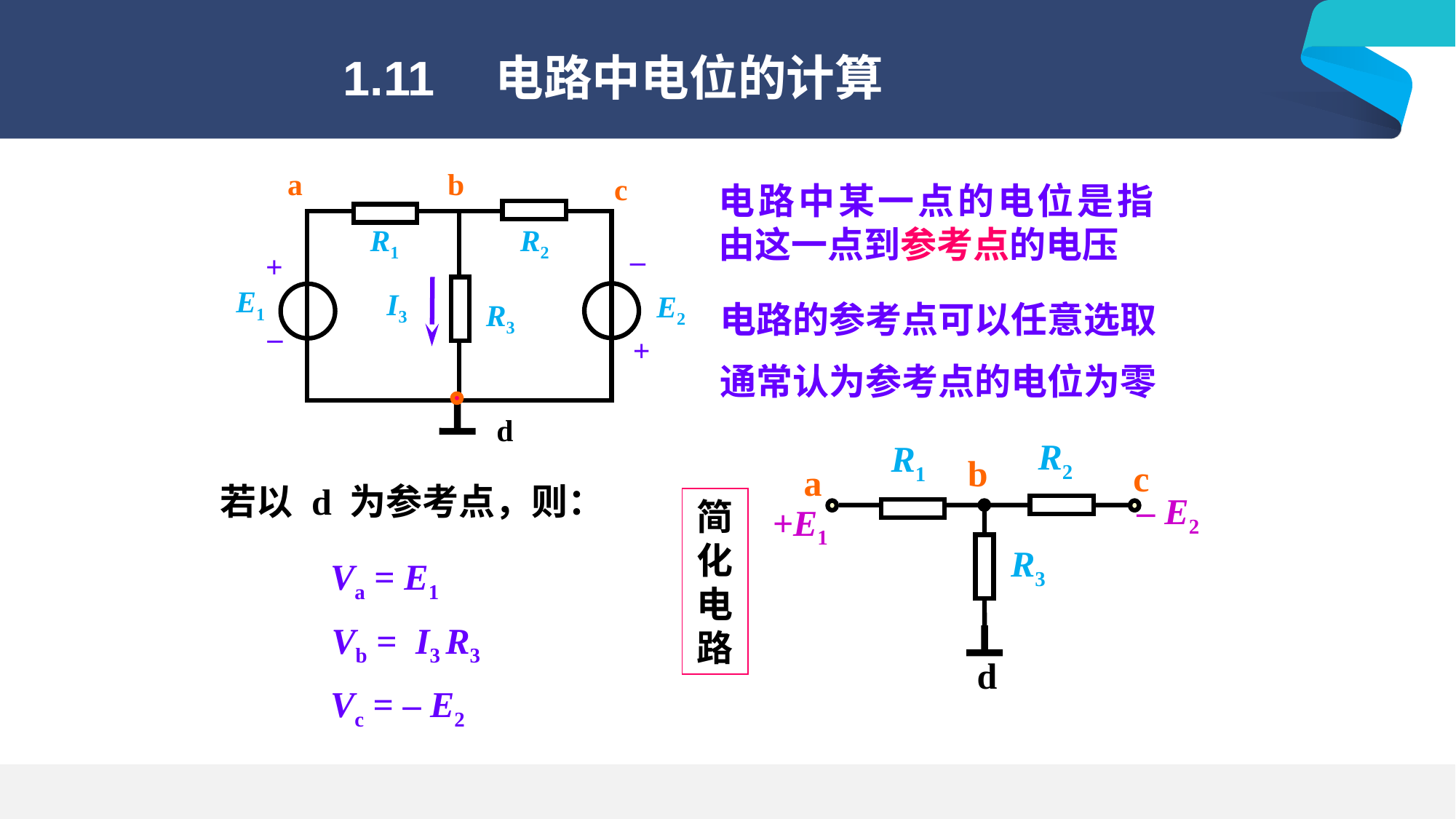

# 1.11　电路中电位的计算
a
b
c
电路中某一点的电位是指   由这一点到参考点的电压

R1
R2
_
+
E1
I3

E2
电路的参考点可以任意选取
R3

_

+
通常认为参考点的电位为零

d
R2
R1
b
c
a

R3

d
若以 d 为参考点，则：
– E2
简
化
电
路
+E1
Va = E1
Vb =  I3 R3
Vc = – E2